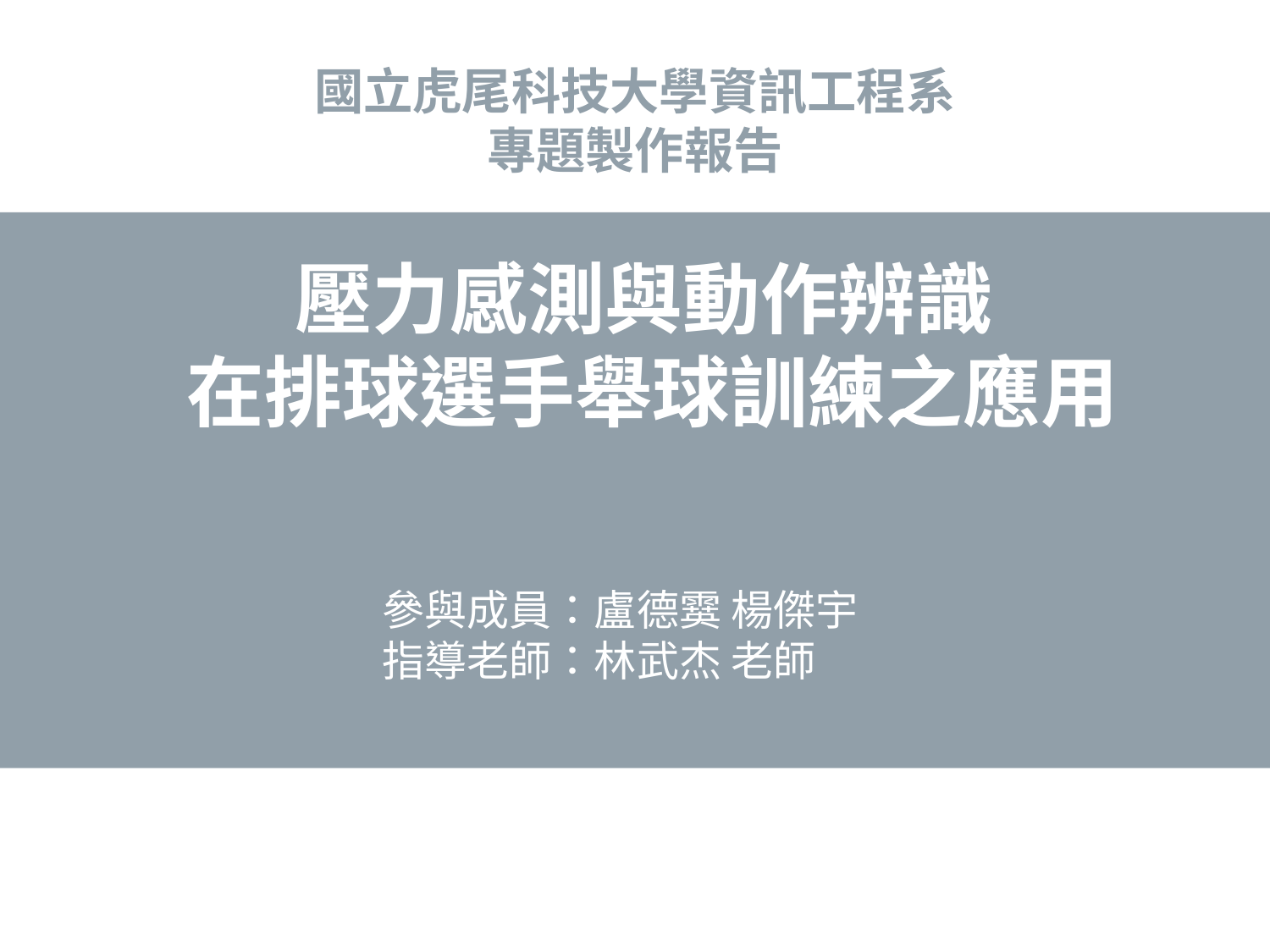

國立虎尾科技大學資訊工程系
專題製作報告

壓力感測與動作辨識
在排球選手舉球訓練之應用
參與成員：盧德霙 楊傑宇
指導老師：林武杰 老師